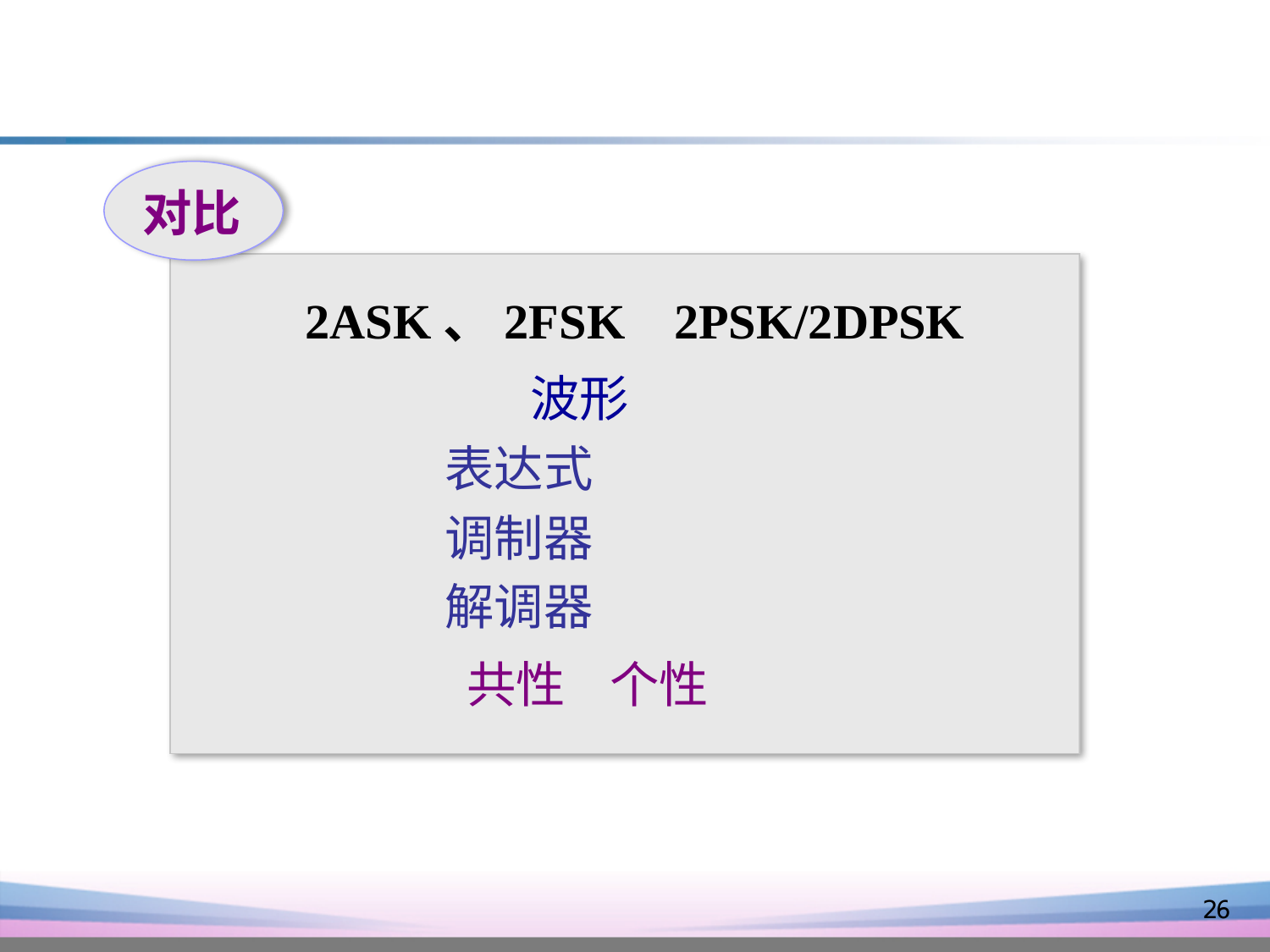

对比
          2ASK、2FSK    2PSK/2DPSK
                     波形
                 表达式
                 调制器
                 解调器
                     共性    个性

26